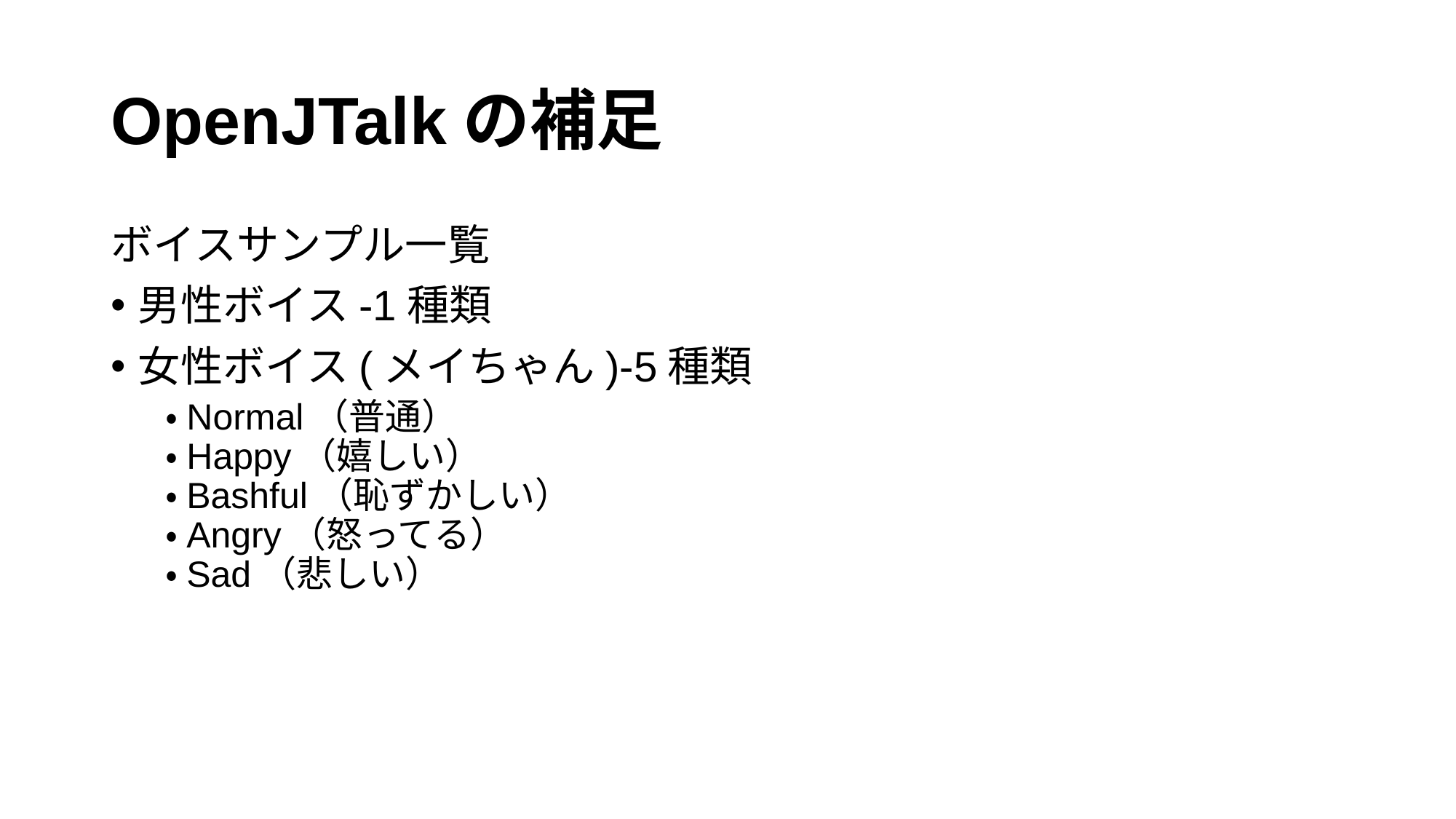

# OpenJTalkの補足
ボイスサンプル一覧
男性ボイス-1種類
女性ボイス(メイちゃん)-5種類
・Normal（普通）
・Happy（嬉しい）
・Bashful（恥ずかしい）
・Angry（怒ってる）
・Sad（悲しい）